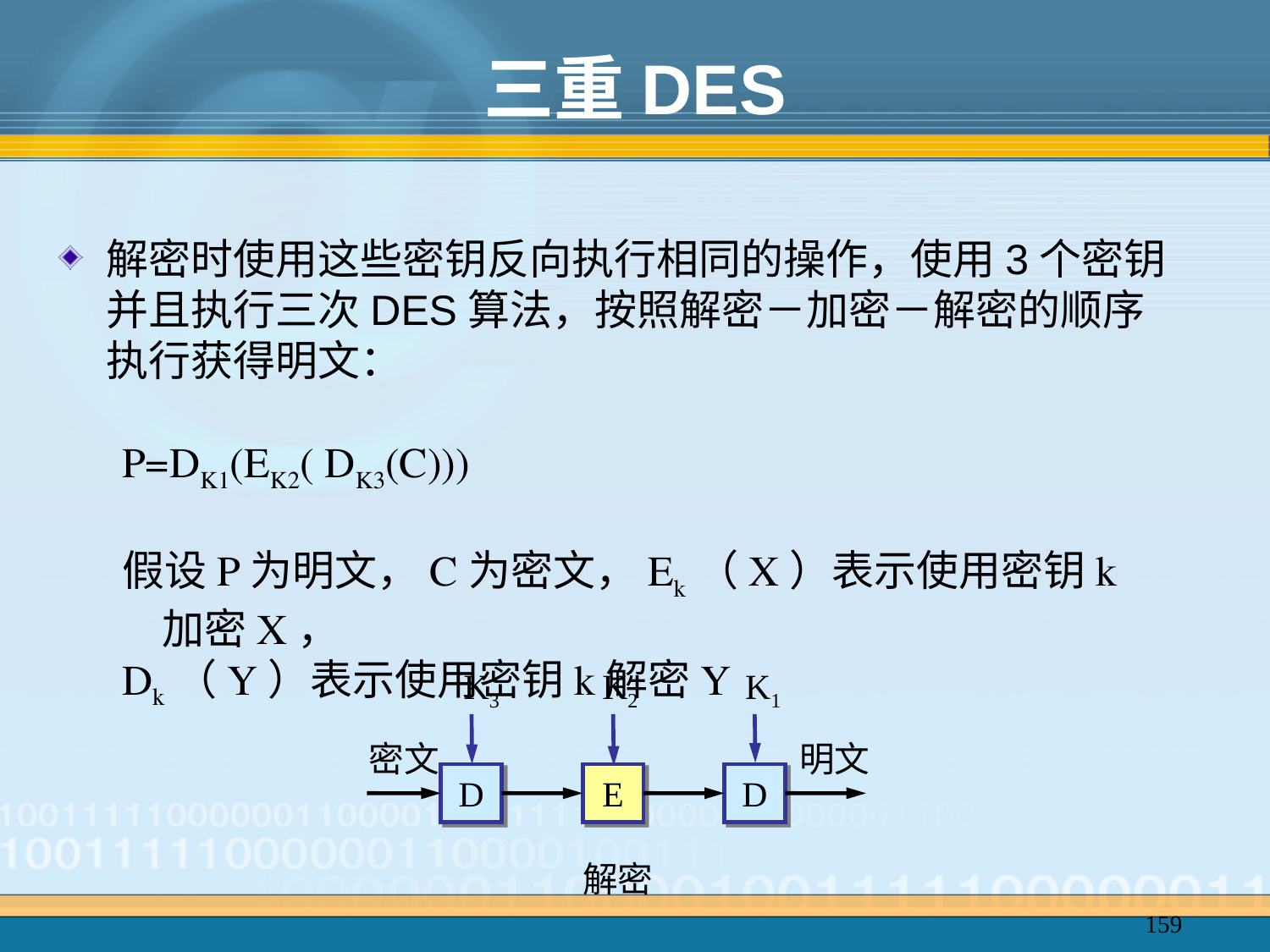

# 三重DES
解密时使用这些密钥反向执行相同的操作，使用3个密钥并且执行三次DES算法，按照解密－加密－解密的顺序执行获得明文：

P=DK1(EK2( DK3(C)))

假设P为明文，C为密文，Ek（X）表示使用密钥k加密X，
Dk（Y）表示使用密钥k解密Y
K3
K2
K1

密文
明文
D
E
D

解密
159